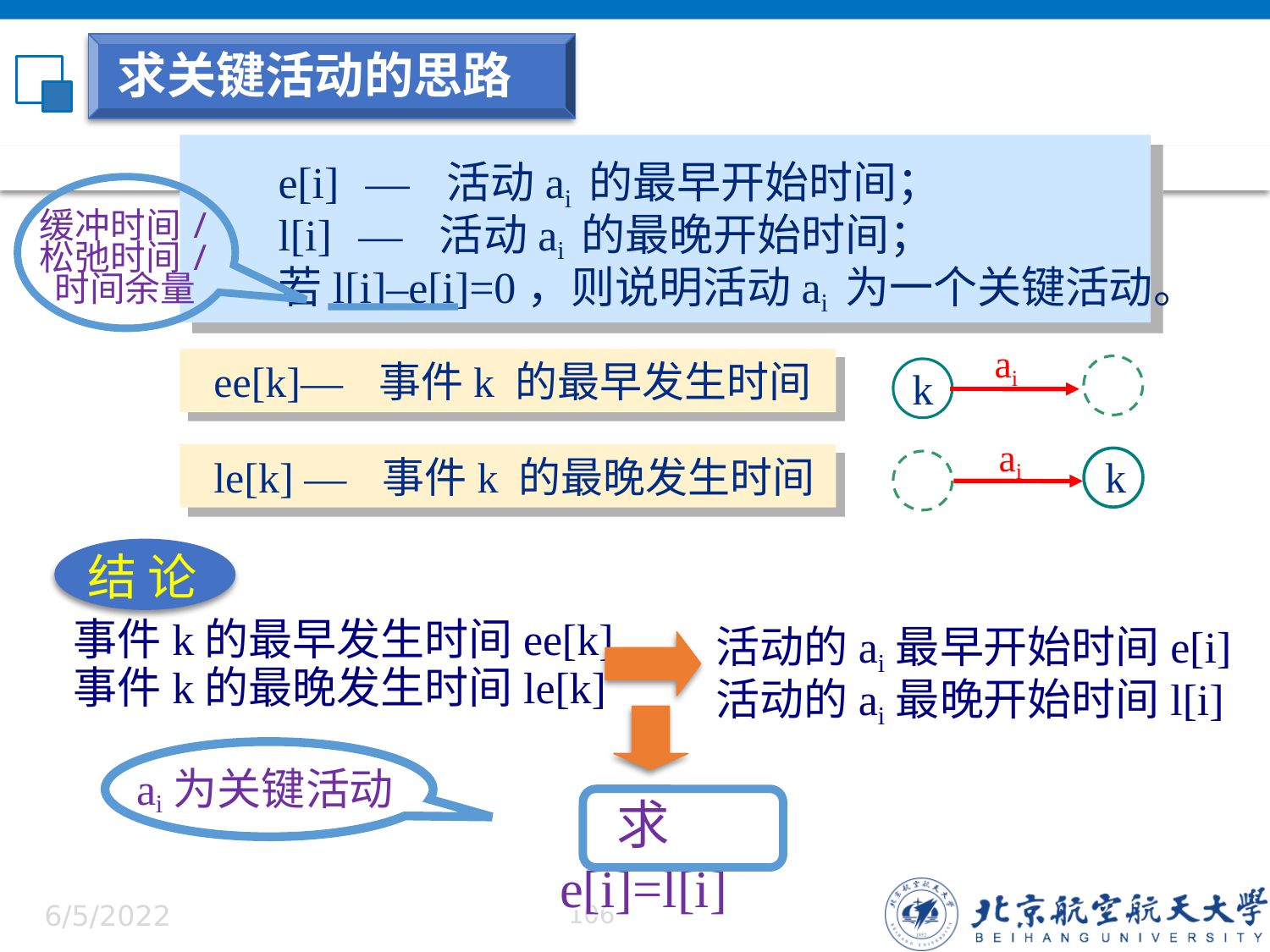

求关键活动的思路

e[i] — 活动ai 的最早开始时间；
l[i] — 活动ai 的最晚开始时间；
若l[i]–e[i]=0，则说明活动ai 为一个关键活动。

缓冲时间/
松弛时间/
时间余量

ai

k

  ee[k]— 事件k 的最早发生时间
ai
k

  le[k] — 事件k 的最晚发生时间

结 论
事件k的最早发生时间ee[k]
事件k的最晚发生时间le[k]
活动的ai最早开始时间e[i]
活动的ai最晚开始时间l[i]

求 e[i]=l[i]

ai为关键活动

6/5/2022
106